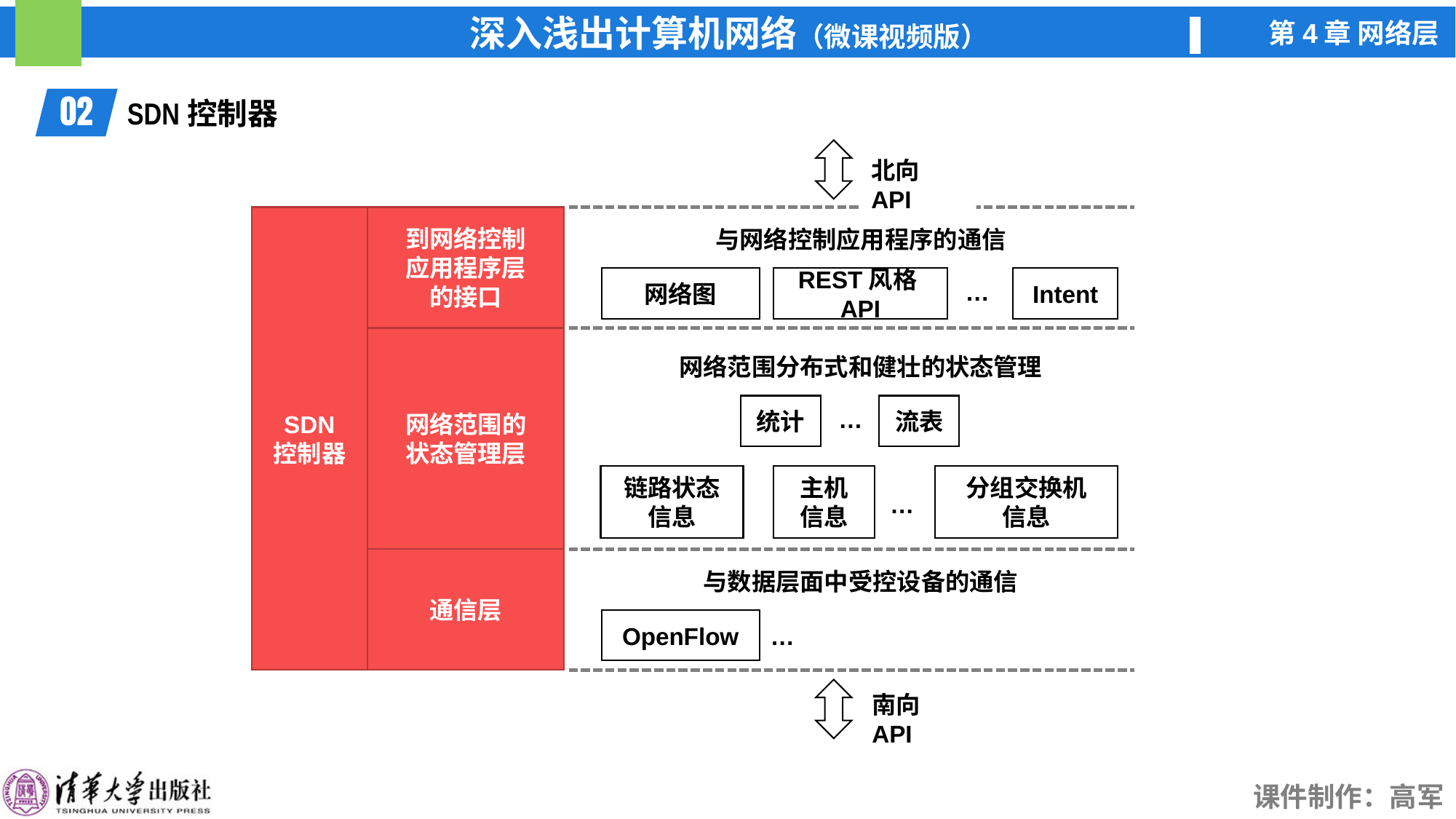

02
SDN控制器

北向API
SDN
控制器
到网络控制
应用程序层
的接口
与网络控制应用程序的通信

网络图
REST风格API
Intent
…
网络范围分布式和健壮的状态管理

统计
流表
…
链路状态
信息
主机
信息
分组交换机
信息
…

网络范围的
状态管理层

通信层
与数据层面中受控设备的通信

OpenFlow
…

南向API